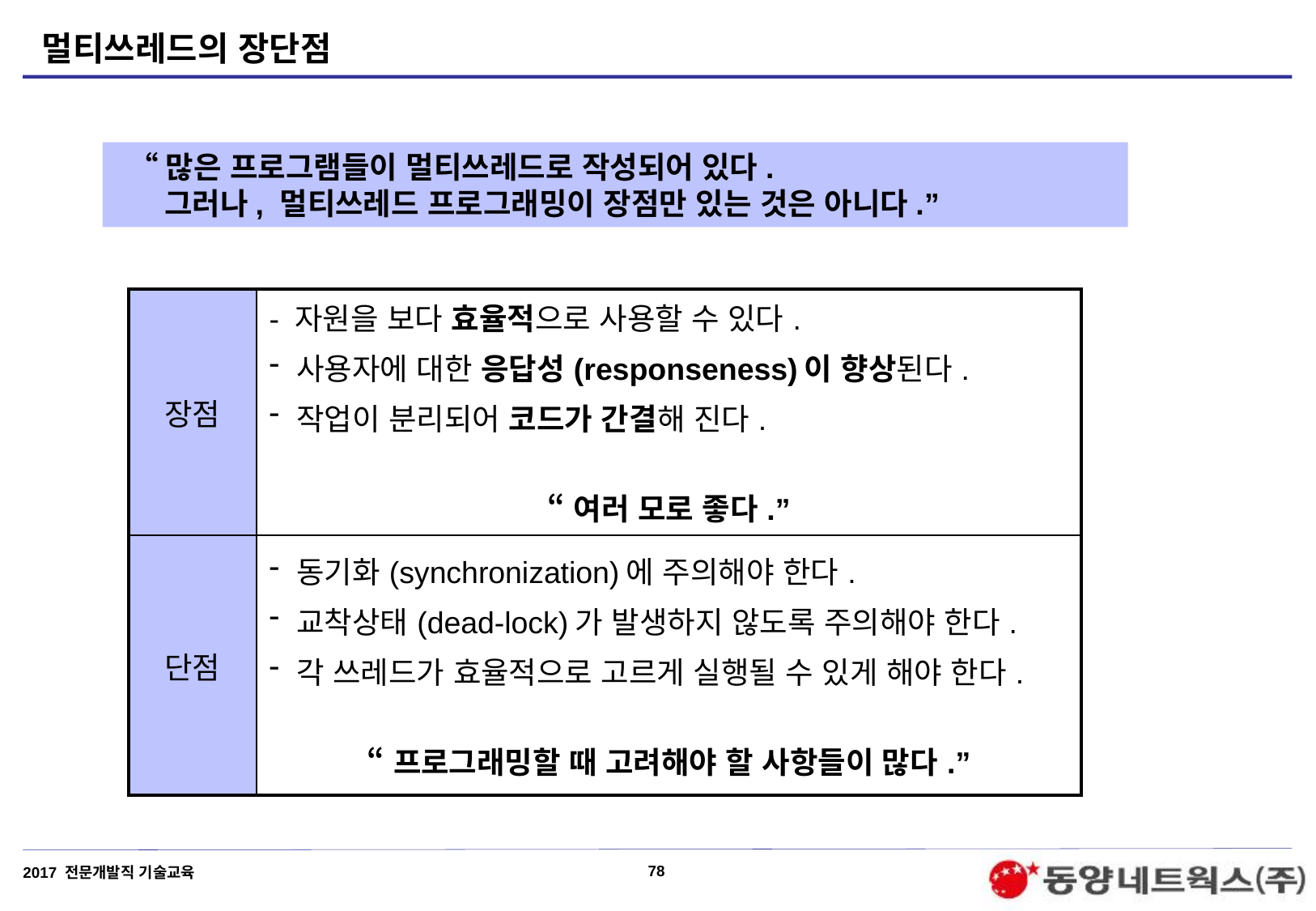

# 멀티쓰레드의 장단점
  “많은 프로그램들이 멀티쓰레드로 작성되어 있다.
     그러나, 멀티쓰레드 프로그래밍이 장점만 있는 것은 아니다.”
| 장점 | - 자원을 보다 효율적으로 사용할 수 있다. 사용자에 대한 응답성(responseness)이 향상된다. 작업이 분리되어 코드가 간결해 진다. “여러 모로 좋다.” |
| --- | --- |
| 단점 | 동기화(synchronization)에 주의해야 한다. 교착상태(dead-lock)가 발생하지 않도록 주의해야 한다. 각 쓰레드가 효율적으로 고르게 실행될 수 있게 해야 한다. “프로그래밍할 때 고려해야 할 사항들이 많다.” |